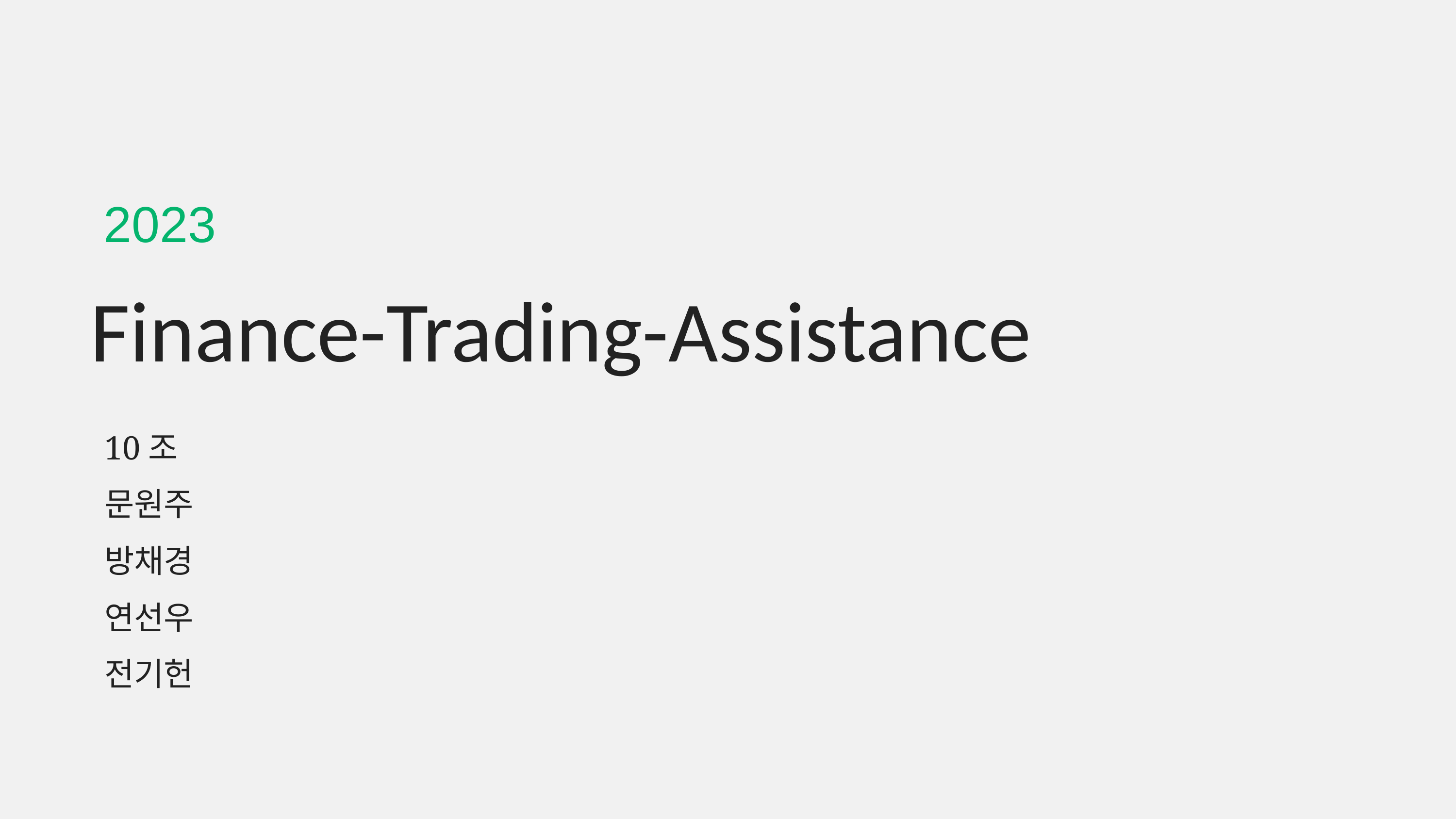

2023
Finance-Trading-Assistance
10조
문원주
방채경
연선우
전기헌